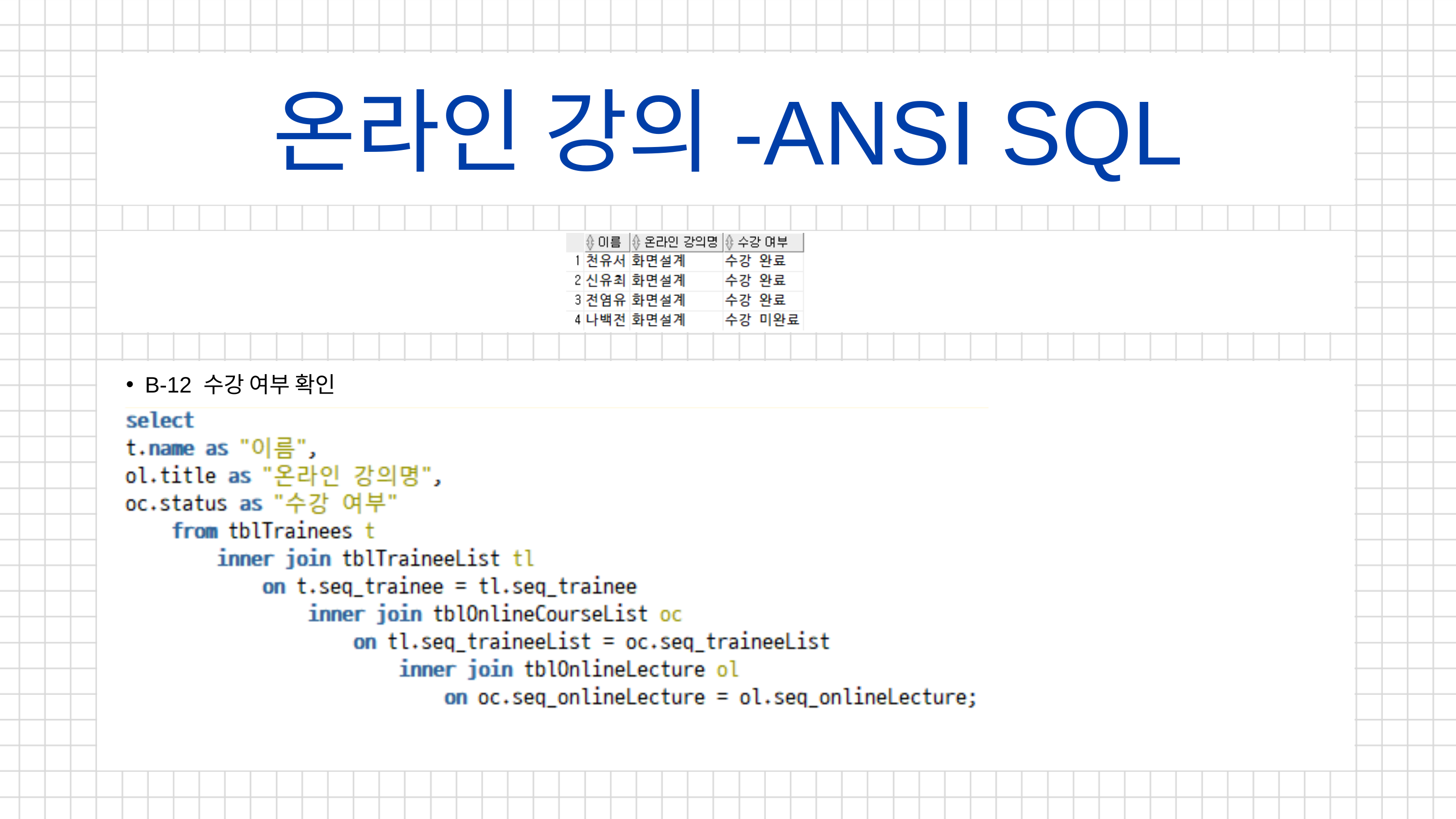

온라인 강의-ANSI SQL

B-12 수강 여부 확인